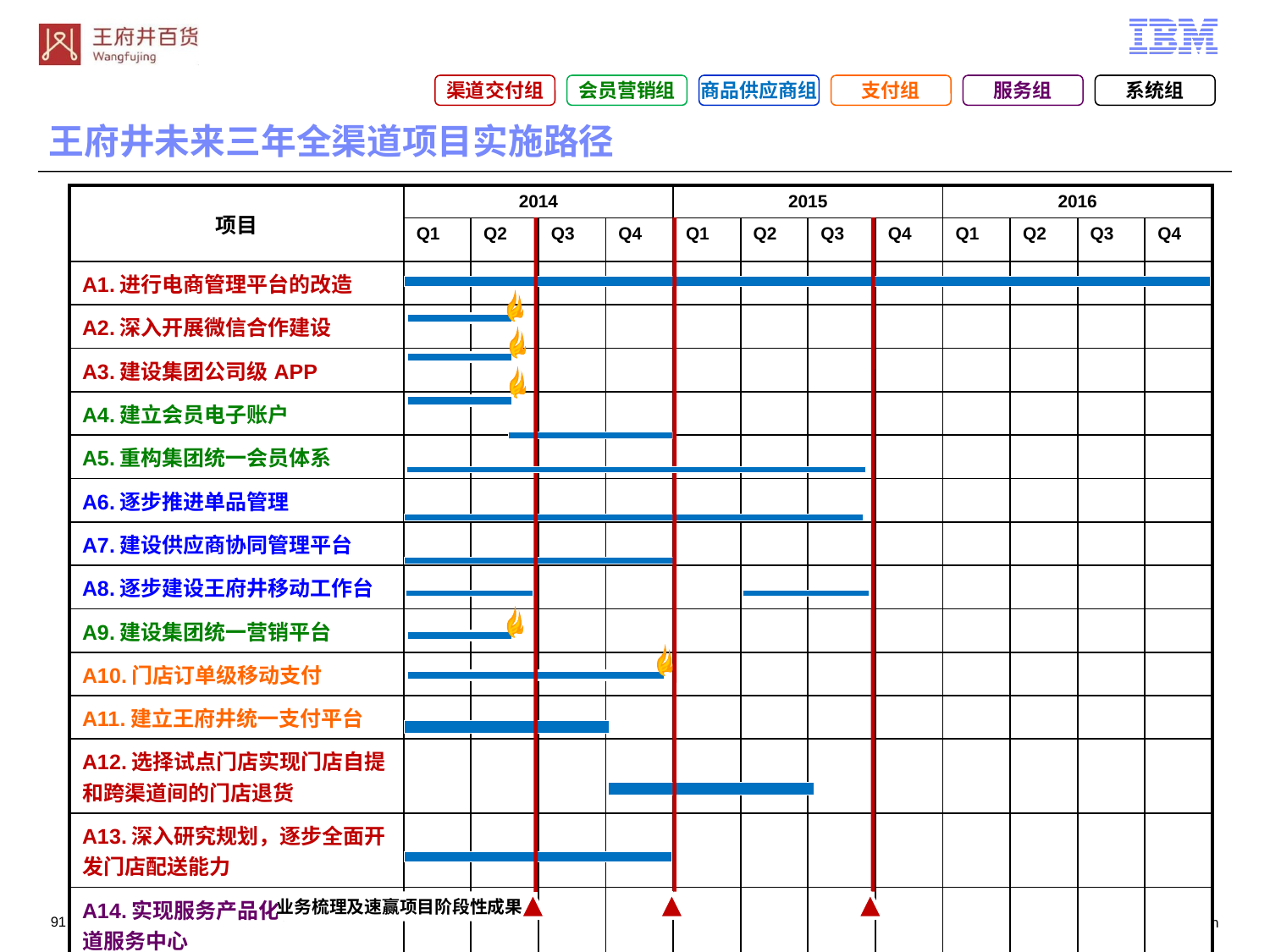

渠道交付组
会员营销组
商品供应商组
支付组
服务组
系统组
王府井未来三年全渠道项目实施路径
| 项目 | 2014 |  |  |  | 2015 |  |  |  | 2016 |  |  |  |
| --- | --- | --- | --- | --- | --- | --- | --- | --- | --- | --- | --- | --- |
|  | Q1 | Q2 | Q3 | Q4 | Q1 | Q2 | Q3 | Q4 | Q1 | Q2 | Q3 | Q4 |
| A1.进行电商管理平台的改造 |  |  |  |  |  |  |  |  |  |  |  |  |
| A2.深入开展微信合作建设 |  |  |  |  |  |  |  |  |  |  |  |  |
| A3.建设集团公司级APP |  |  |  |  |  |  |  |  |  |  |  |  |
| A4.建立会员电子账户 |  |  |  |  |  |  |  |  |  |  |  |  |
| A5.重构集团统一会员体系 |  |  |  |  |  |  |  |  |  |  |  |  |
| A6.逐步推进单品管理 |  |  |  |  |  |  |  |  |  |  |  |  |
| A7.建设供应商协同管理平台 |  |  |  |  |  |  |  |  |  |  |  |  |
| A8.逐步建设王府井移动工作台 |  |  |  |  |  |  |  |  |  |  |  |  |
| A9.建设集团统一营销平台 |  |  |  |  |  |  |  |  |  |  |  |  |
| A10.门店订单级移动支付 |  |  |  |  |  |  |  |  |  |  |  |  |
| A11.建立王府井统一支付平台 |  |  |  |  |  |  |  |  |  |  |  |  |
| A12.选择试点门店实现门店自提和跨渠道间的门店退货 |  |  |  |  |  |  |  |  |  |  |  |  |
| A13.深入研究规划，逐步全面开发门店配送能力 |  |  |  |  |  |  |  |  |  |  |  |  |
| A14.实现服务产品化，建立全渠道服务中心 |  |  |  |  |  |  |  |  |  |  |  |  |

业务梳理及速赢项目阶段性成果

91